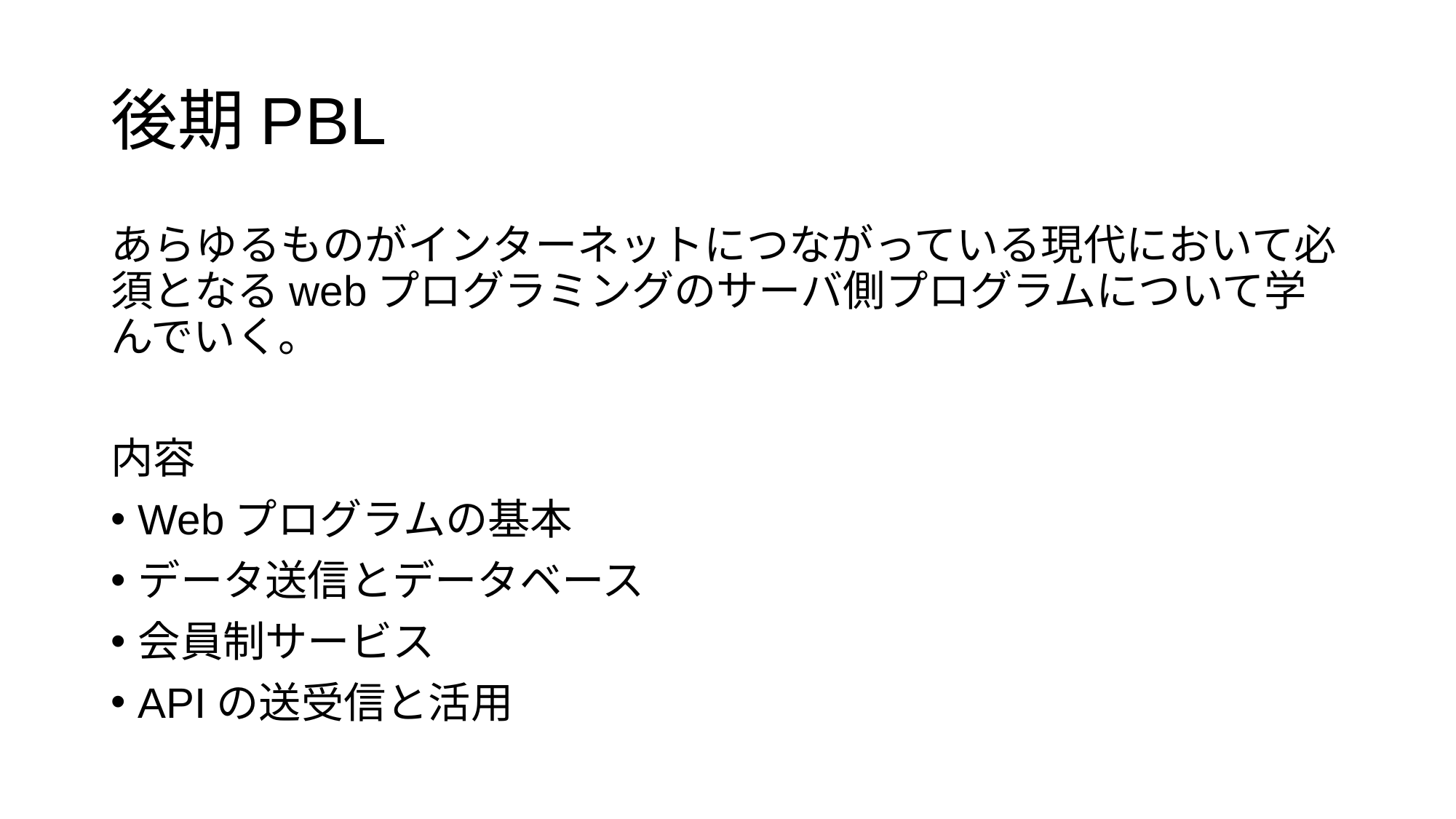

# 後期PBL
あらゆるものがインターネットにつながっている現代において必須となるwebプログラミングのサーバ側プログラムについて学んでいく。

内容
Webプログラムの基本
データ送信とデータベース
会員制サービス
APIの送受信と活用